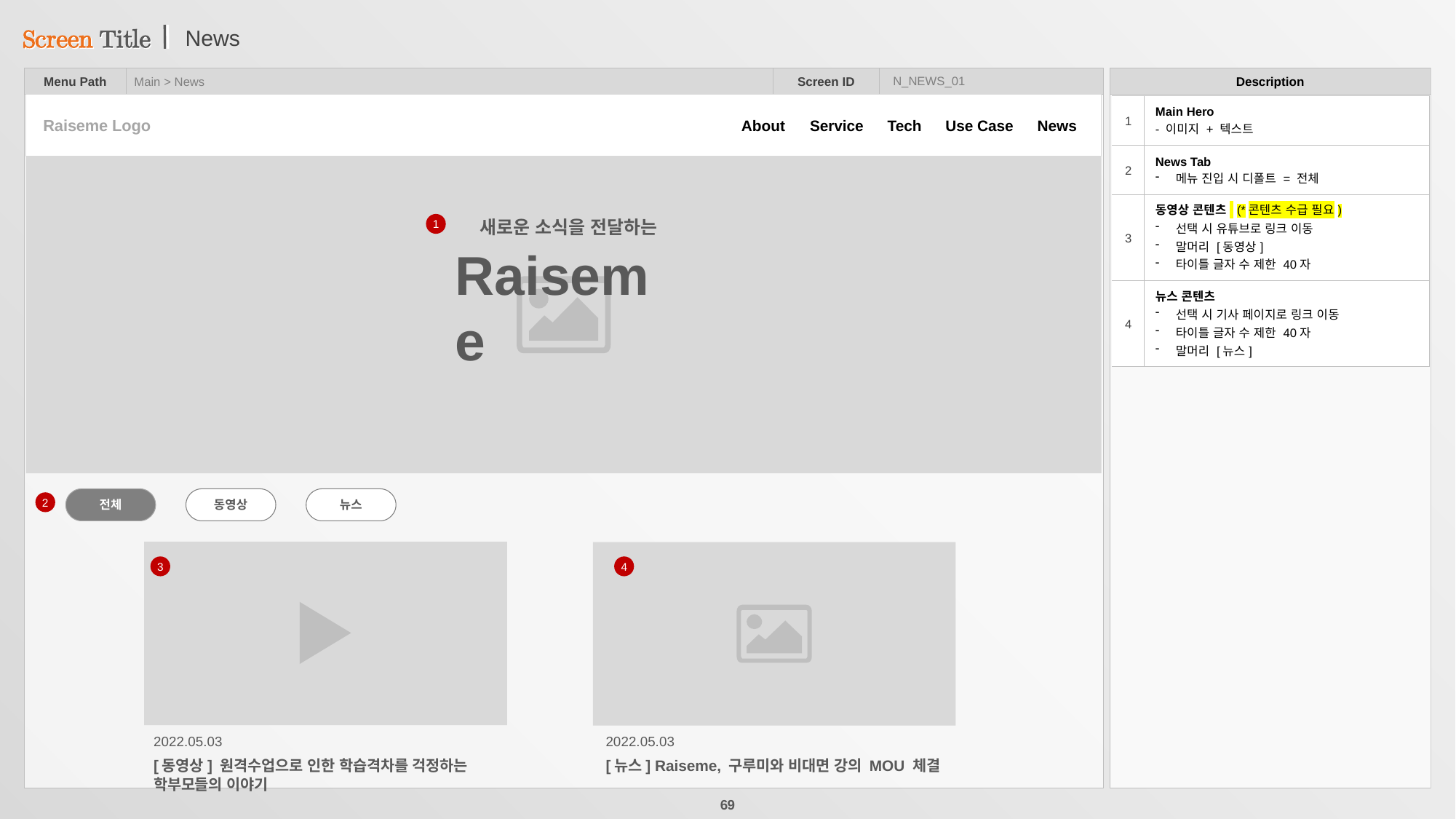

# News
N_NEWS_01
Main > News

| 1 | Main Hero - 이미지 + 텍스트 |
| --- | --- |
| 2 | News Tab 메뉴 진입 시 디폴트 = 전체 |
| 3 | 동영상 콘텐츠 (\*콘텐츠 수급 필요) 선택 시 유튜브로 링크 이동 말머리 [동영상] 타이틀 글자 수 제한 40자 |
| 4 | 뉴스 콘텐츠 선택 시 기사 페이지로 링크 이동 타이틀 글자 수 제한 40자 말머리 [뉴스] |
About
Service
Tech
Use Case
News
Raiseme Logo

새로운 소식을 전달하는
1
Raiseme

전체
동영상
뉴스
2

3
4

2022.05.03
2022.05.03
[동영상] 원격수업으로 인한 학습격차를 걱정하는
학부모들의 이야기
[뉴스] Raiseme, 구루미와 비대면 강의 MOU 체결